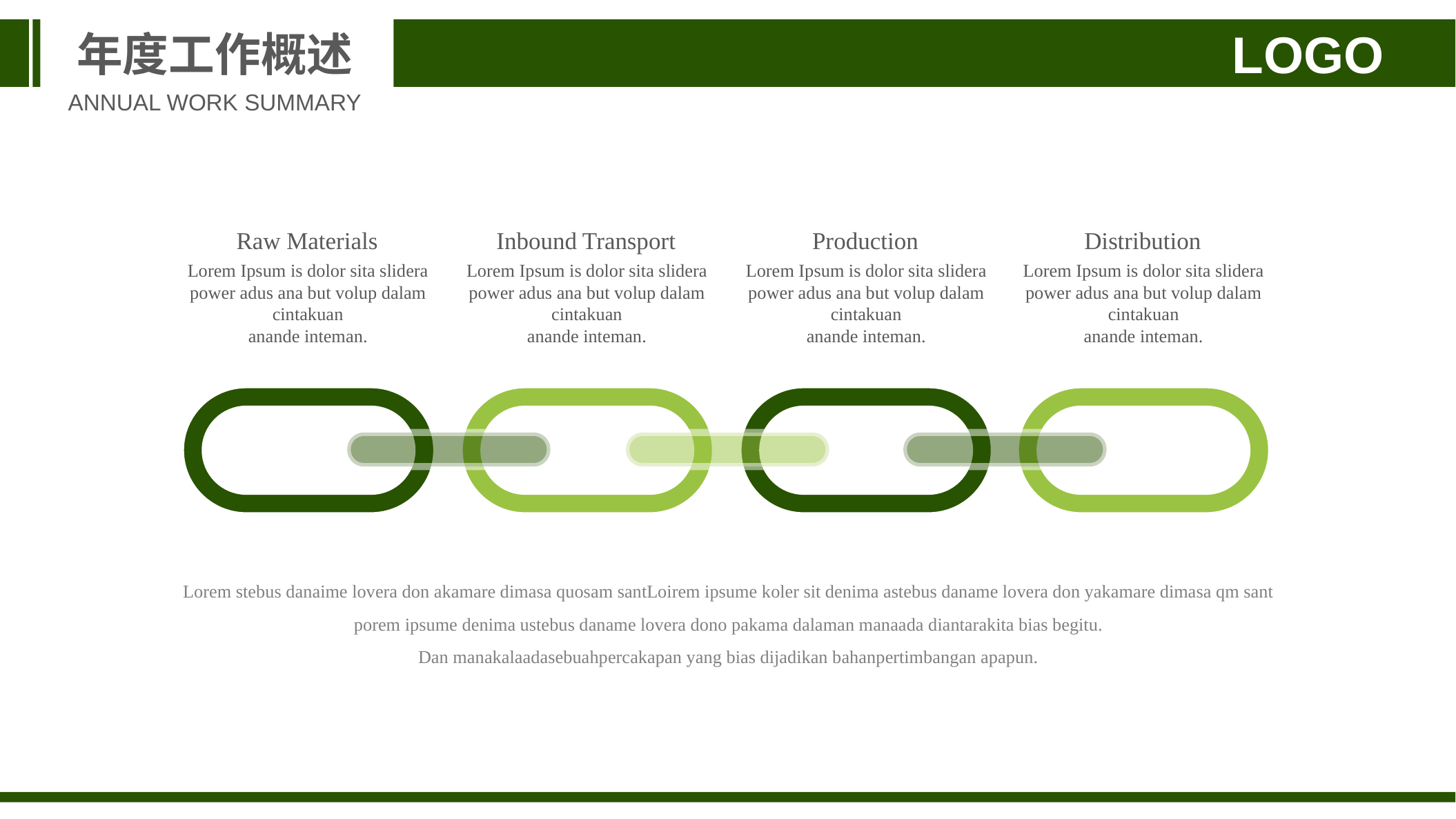

年度工作概述
LOGO
ANNUAL WORK SUMMARY
Raw Materials
Lorem Ipsum is dolor sita slidera power adus ana but volup dalam cintakuan
anande inteman.
Inbound Transport
Lorem Ipsum is dolor sita slidera power adus ana but volup dalam cintakuan
anande inteman.
Production
Lorem Ipsum is dolor sita slidera power adus ana but volup dalam cintakuan
anande inteman.
Distribution
Lorem Ipsum is dolor sita slidera power adus ana but volup dalam cintakuan
anande inteman.

Lorem stebus danaime lovera don akamare dimasa quosam santLoirem ipsume koler sit denima astebus daname lovera don yakamare dimasa qm sant porem ipsume denima ustebus daname lovera dono pakama dalaman manaada diantarakita bias begitu.
Dan manakalaadasebuahpercakapan yang bias dijadikan bahanpertimbangan apapun.